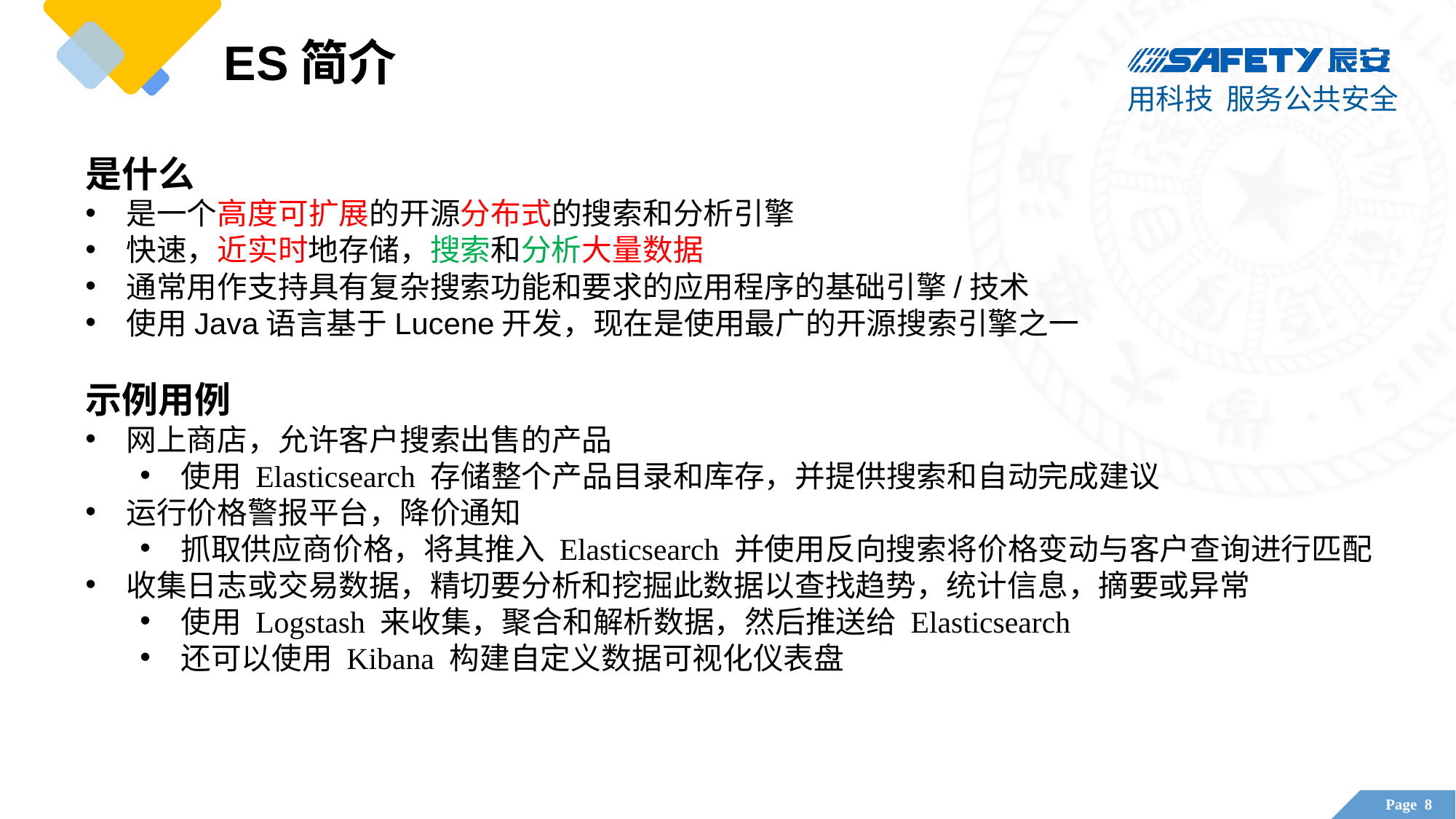

ES简介
是什么
是一个高度可扩展的开源分布式的搜索和分析引擎
快速，近实时地存储，搜索和分析大量数据
通常用作支持具有复杂搜索功能和要求的应用程序的基础引擎/技术
使用Java语言基于Lucene开发，现在是使用最广的开源搜索引擎之一

示例用例
网上商店，允许客户搜索出售的产品
使用 Elasticsearch 存储整个产品目录和库存，并提供搜索和自动完成建议
运行价格警报平台，降价通知
抓取供应商价格，将其推入 Elasticsearch 并使用反向搜索将价格变动与客户查询进行匹配
收集日志或交易数据，精切要分析和挖掘此数据以查找趋势，统计信息，摘要或异常
使用 Logstash 来收集，聚合和解析数据，然后推送给 Elasticsearch
还可以使用 Kibana 构建自定义数据可视化仪表盘